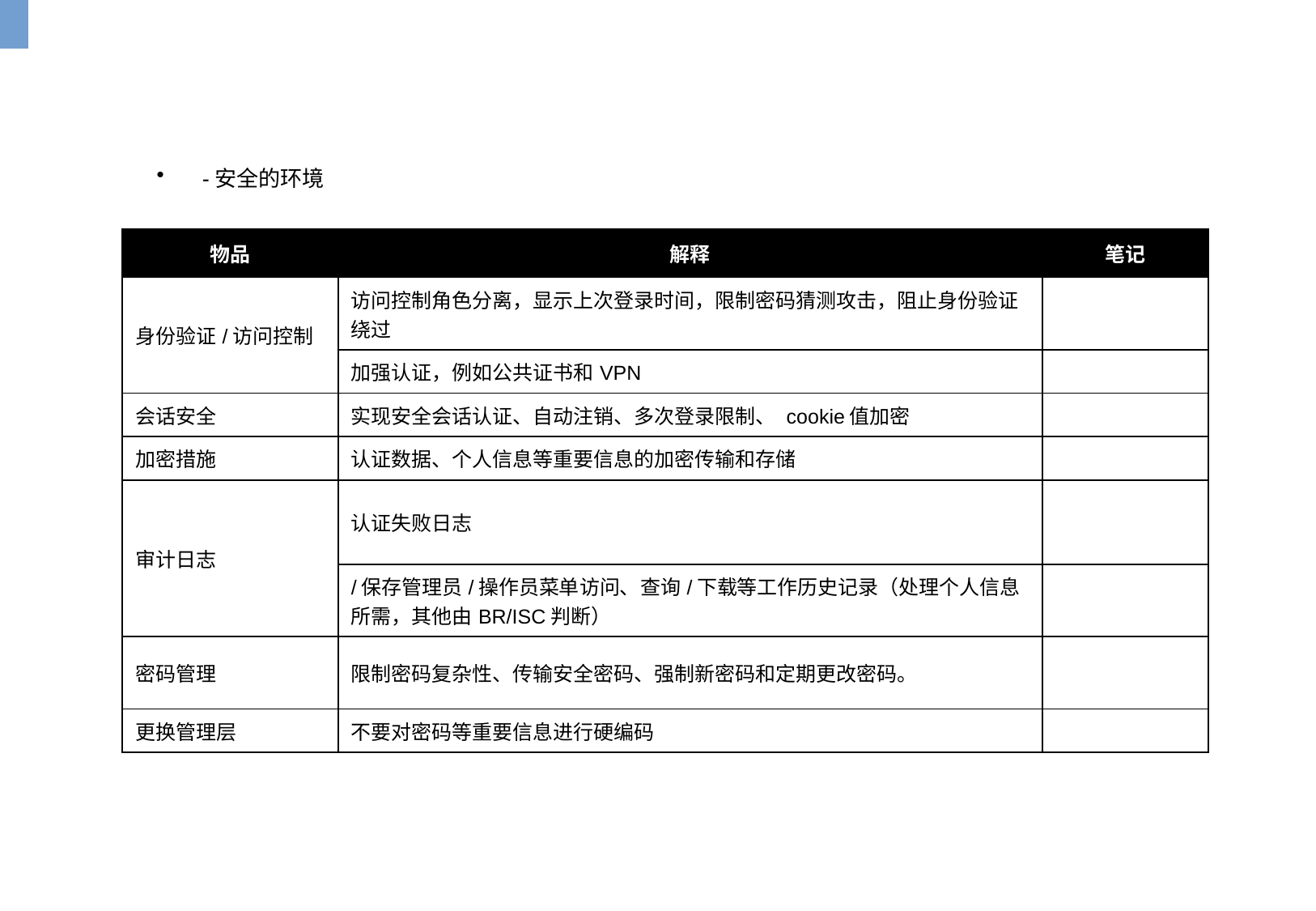

-安全的环境
| 物品 | 解释 | 笔记 |
| --- | --- | --- |
| 身份验证/访问控制 | 访问控制角色分离，显示上次登录时间，限制密码猜测攻击，阻止身份验证绕过 |  |
|  | 加强认证，例如公共证书和VPN |  |
| 会话安全 | 实现安全会话认证、自动注销、多次登录限制、 cookie值加密 |  |
| 加密措施 | 认证数据、个人信息等重要信息的加密传输和存储 |  |
| 审计日志 | 认证失败日志 |  |
|  | /保存管理员/操作员菜单访问、查询/下载等工作历史记录（处理个人信息所需，其他由BR/ISC判断） |  |
| 密码管理 | 限制密码复杂性、传输安全密码、强制新密码和定期更改密码。 |  |
| 更换管理层 | 不要对密码等重要信息进行硬编码 |  |